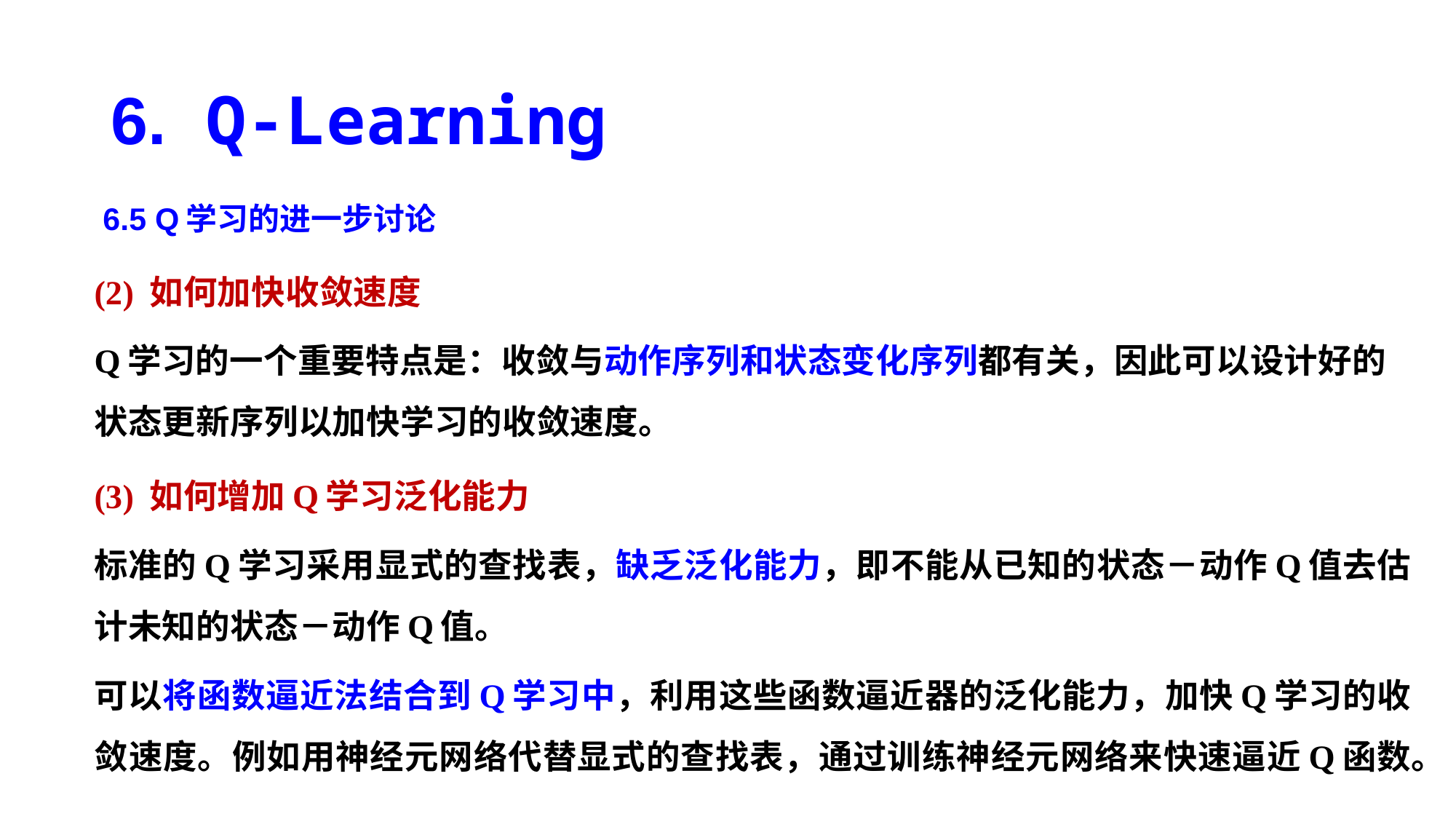

# 6. Q-Learning
 6.5 Q学习的进一步讨论
(2) 如何加快收敛速度
Q学习的一个重要特点是：收敛与动作序列和状态变化序列都有关，因此可以设计好的状态更新序列以加快学习的收敛速度。
(3) 如何增加Q学习泛化能力
标准的Q学习采用显式的查找表，缺乏泛化能力，即不能从已知的状态－动作Q值去估计未知的状态－动作Q值。
可以将函数逼近法结合到Q学习中，利用这些函数逼近器的泛化能力，加快Q学习的收敛速度。例如用神经元网络代替显式的查找表，通过训练神经元网络来快速逼近Q函数。